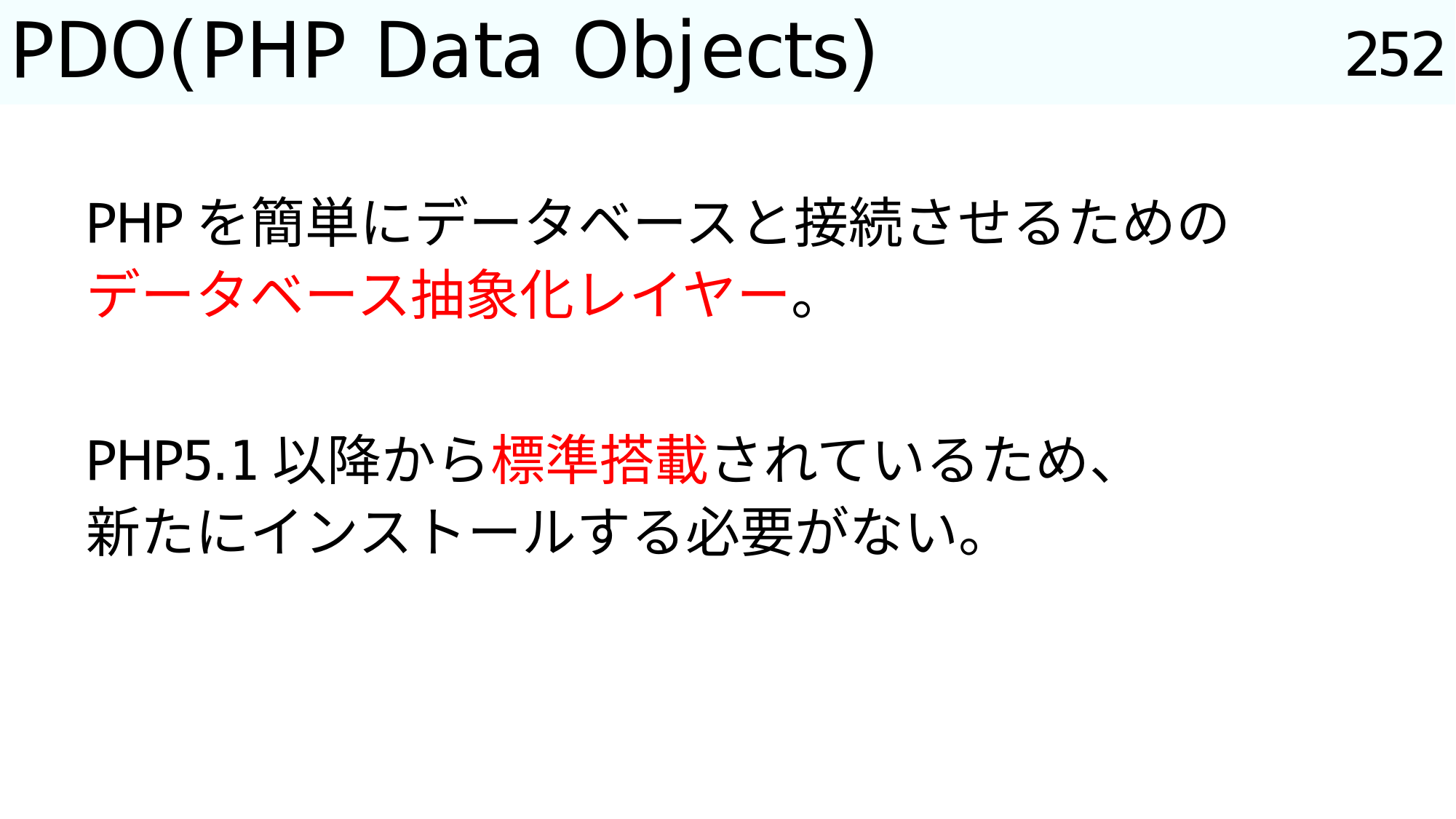

252
# PDO(PHP Data Objects)
PHPを簡単にデータベースと接続させるための
データベース抽象化レイヤー。

PHP5.1以降から標準搭載されているため、
新たにインストールする必要がない。